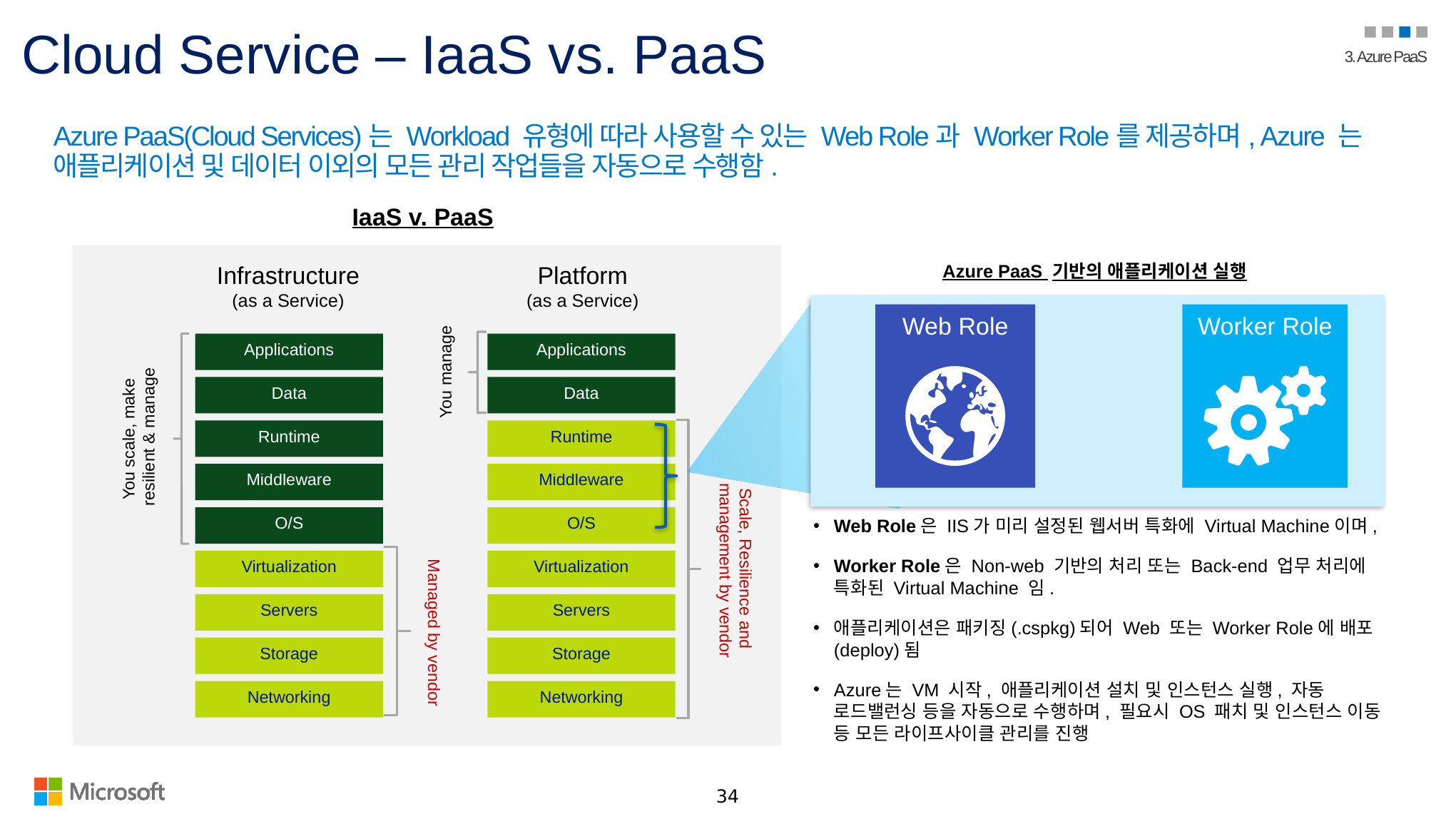

# Cloud Service – IaaS vs. PaaS
Azure PaaS(Cloud Services)는 Workload 유형에 따라 사용할 수 있는 Web Role과 Worker Role를 제공하며, Azure 는 애플리케이션 및 데이터 이외의 모든 관리 작업들을 자동으로 수행함.
IaaS v. PaaS

Infrastructure
(as a Service)
Platform
(as a Service)
You manage

Applications

Applications
You scale, make
resilient & manage
Data
Data

Runtime
Runtime
Middleware
Middleware
Scale, Resilience and
management by vendor
O/S
O/S

Virtualization
Virtualization
Managed by vendor
Servers
Servers
Storage
Storage
Networking
Networking
Azure PaaS 기반의 애플리케이션 실행

Web Role
Worker Role

Web Role은 IIS가 미리 설정된 웹서버 특화에 Virtual Machine이며,
Worker Role은 Non-web 기반의 처리 또는 Back-end 업무 처리에 특화된 Virtual Machine 임.
애플리케이션은 패키징(.cspkg)되어 Web 또는 Worker Role에 배포(deploy)됨
Azure는 VM 시작, 애플리케이션 설치 및 인스턴스 실행, 자동 로드밸런싱 등을 자동으로 수행하며, 필요시 OS 패치 및 인스턴스 이동 등 모든 라이프사이클 관리를 진행